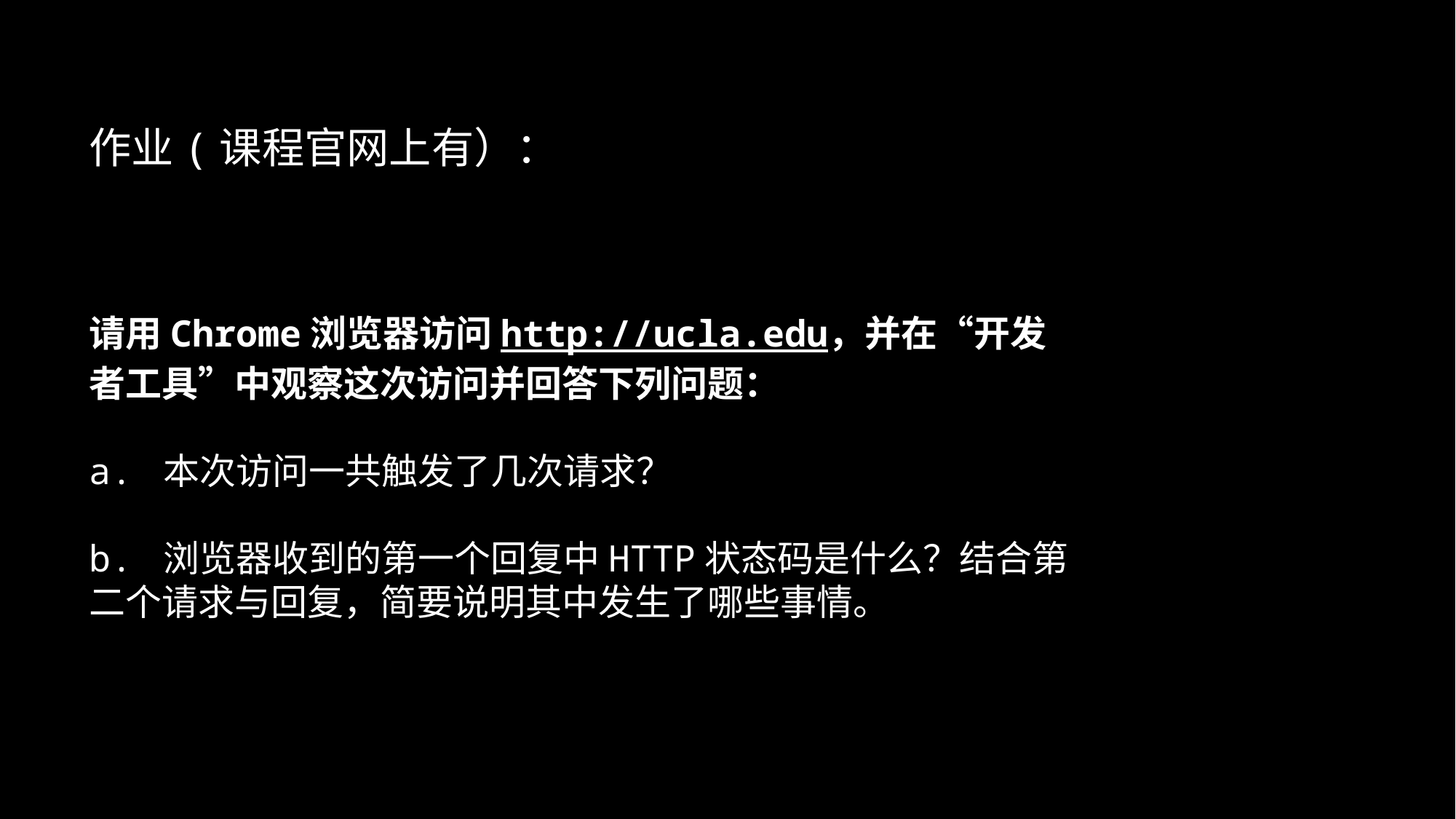

# 作业(课程官网上有）：   请用Chrome浏览器访问http://ucla.edu，并在“开发者工具”中观察这次访问并回答下列问题： a. 本次访问一共触发了几次请求？ b. 浏览器收到的第一个回复中HTTP状态码是什么？结合第二个请求与回复，简要说明其中发生了哪些事情。